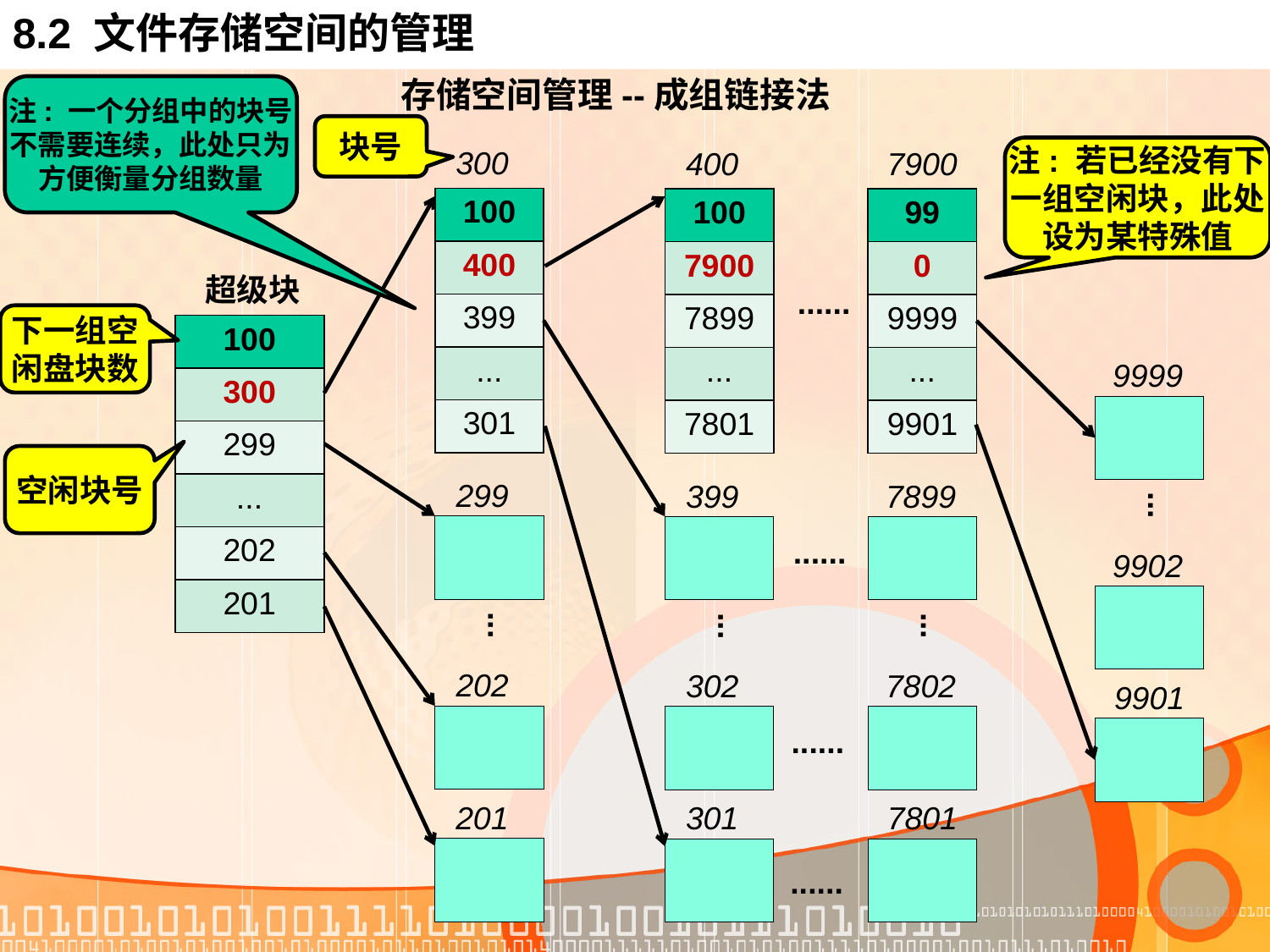

# 8.2 文件存储空间的管理
存储空间管理--成组链接法
注: 一个分组中的块号
不需要连续，此处只为
方便衡量分组数量
块号
300
400
7900
注: 若已经没有下
一组空闲块，此处
设为某特殊值
| 100 |
| --- |
| 400 |
| 399 |
| ... |
| 301 |
| 100 |
| --- |
| 7900 |
| 7899 |
| ... |
| 7801 |
| 99 |
| --- |
| 0 |
| 9999 |
| ... |
| 9901 |
超级块
......
下一组空
闲盘块数
| 100 |
| --- |
| 300 |
| 299 |
| ... |
| 202 |
| 201 |
9999

空闲块号
299
399
7899
...

......
9902

...
...
...
202
302
7802
9901

......

201
301
7801

......